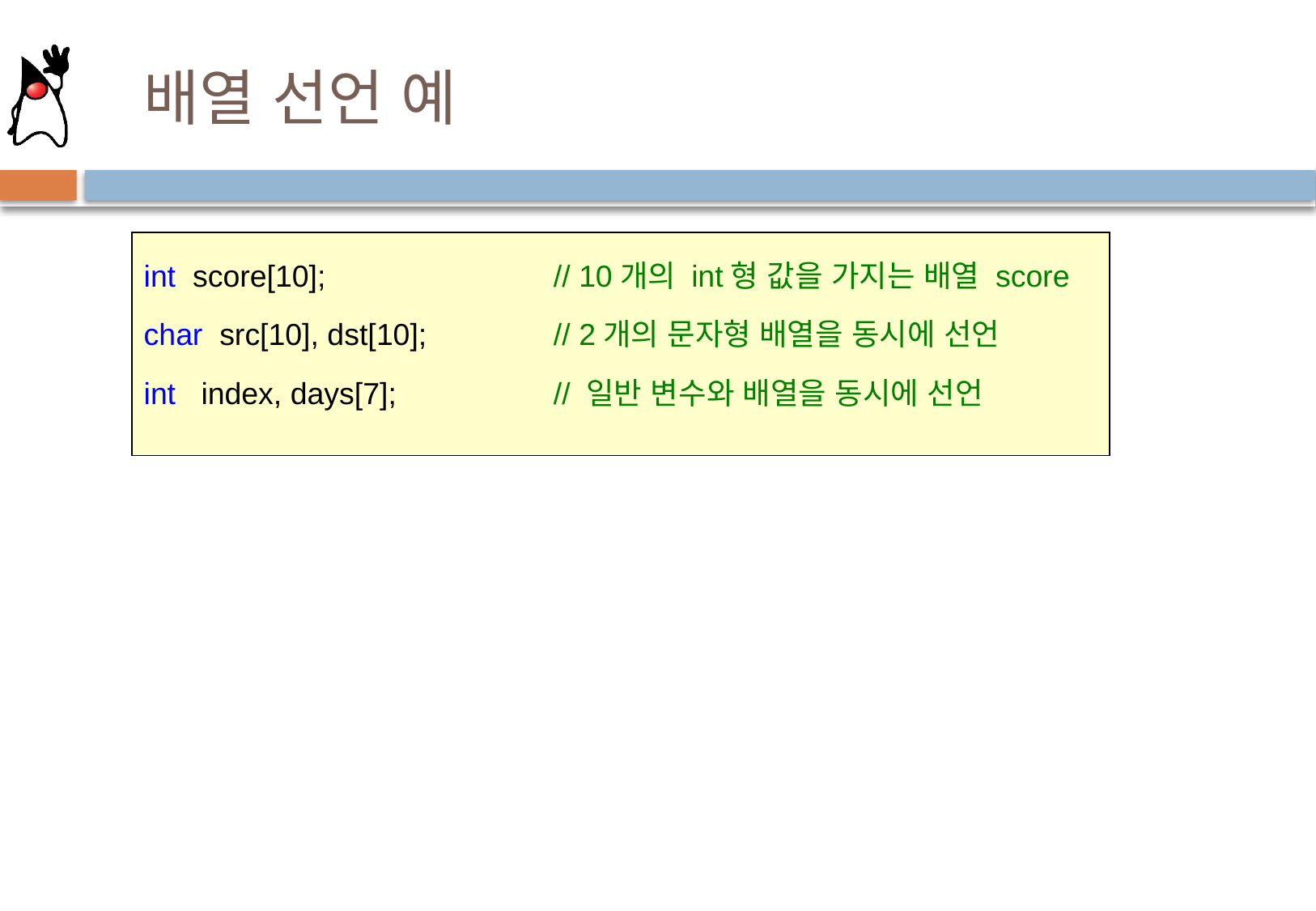

# 배열 선언 예
int  score[10];             	// 10개의 int형 값을 가지는 배열 score
char  src[10], dst[10];   	// 2개의 문자형 배열을 동시에 선언
int   index, days[7];       	// 일반 변수와 배열을 동시에 선언